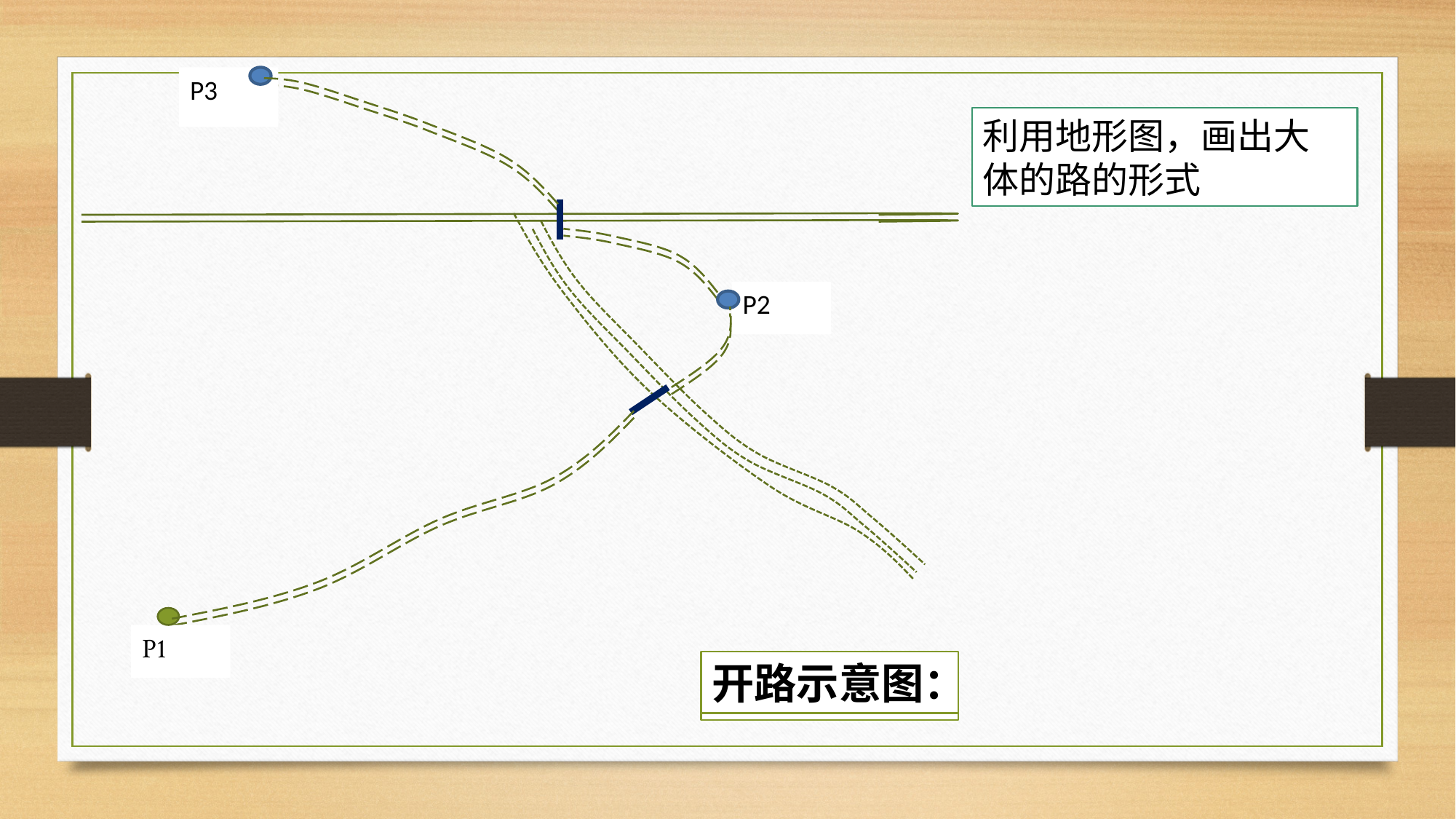

P3

P1
P2

开路示意图：
P3

利用地形图，画出大体的路的形式
开路示意图：